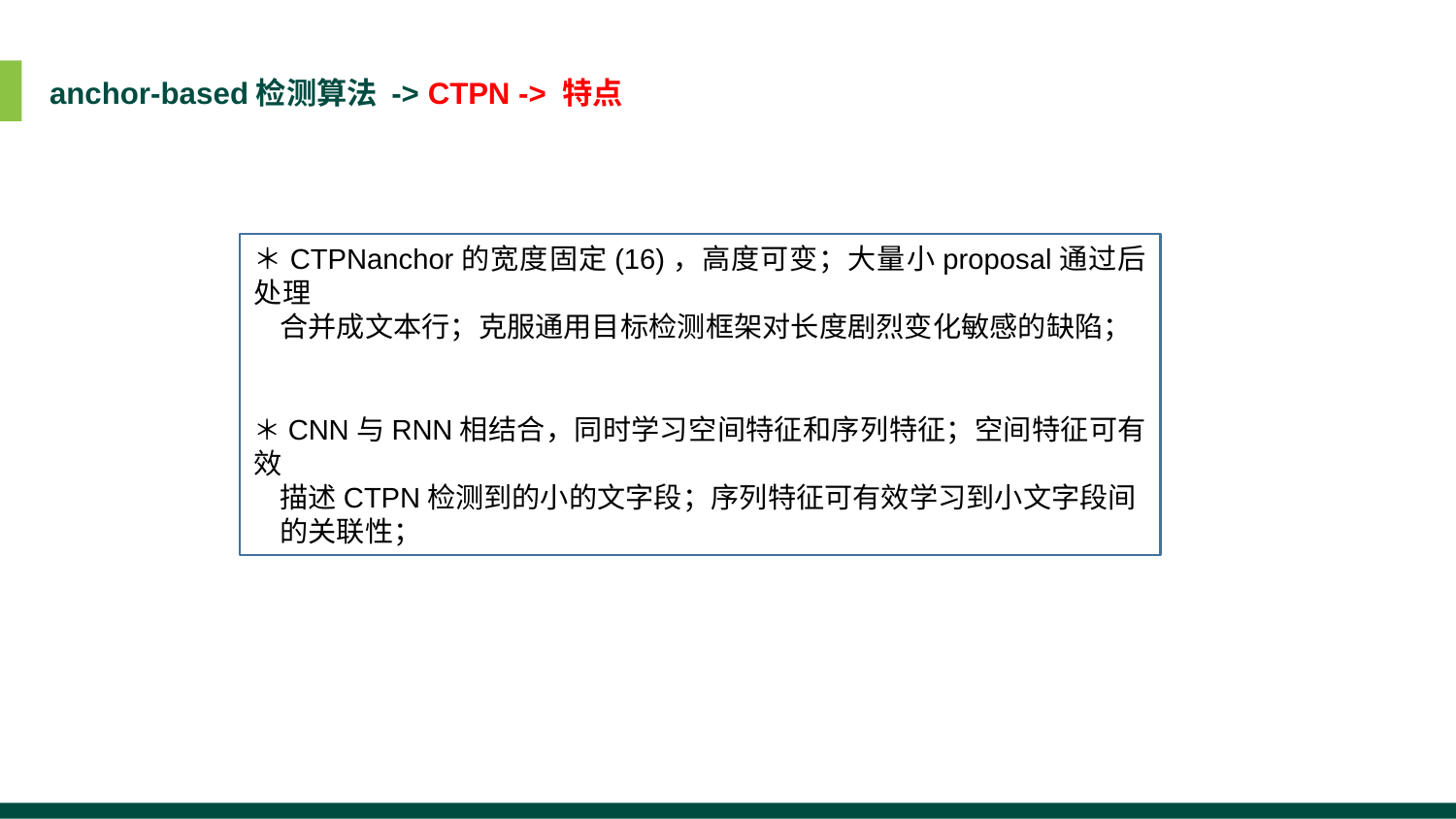

anchor-based检测算法 -> CTPN -> 特点
＊CTPNanchor的宽度固定(16)，高度可变；大量小proposal通过后处理
   合并成文本行；克服通用目标检测框架对长度剧烈变化敏感的缺陷；

＊CNN与RNN相结合，同时学习空间特征和序列特征；空间特征可有效
   描述CTPN检测到的小的文字段；序列特征可有效学习到小文字段间
   的关联性；